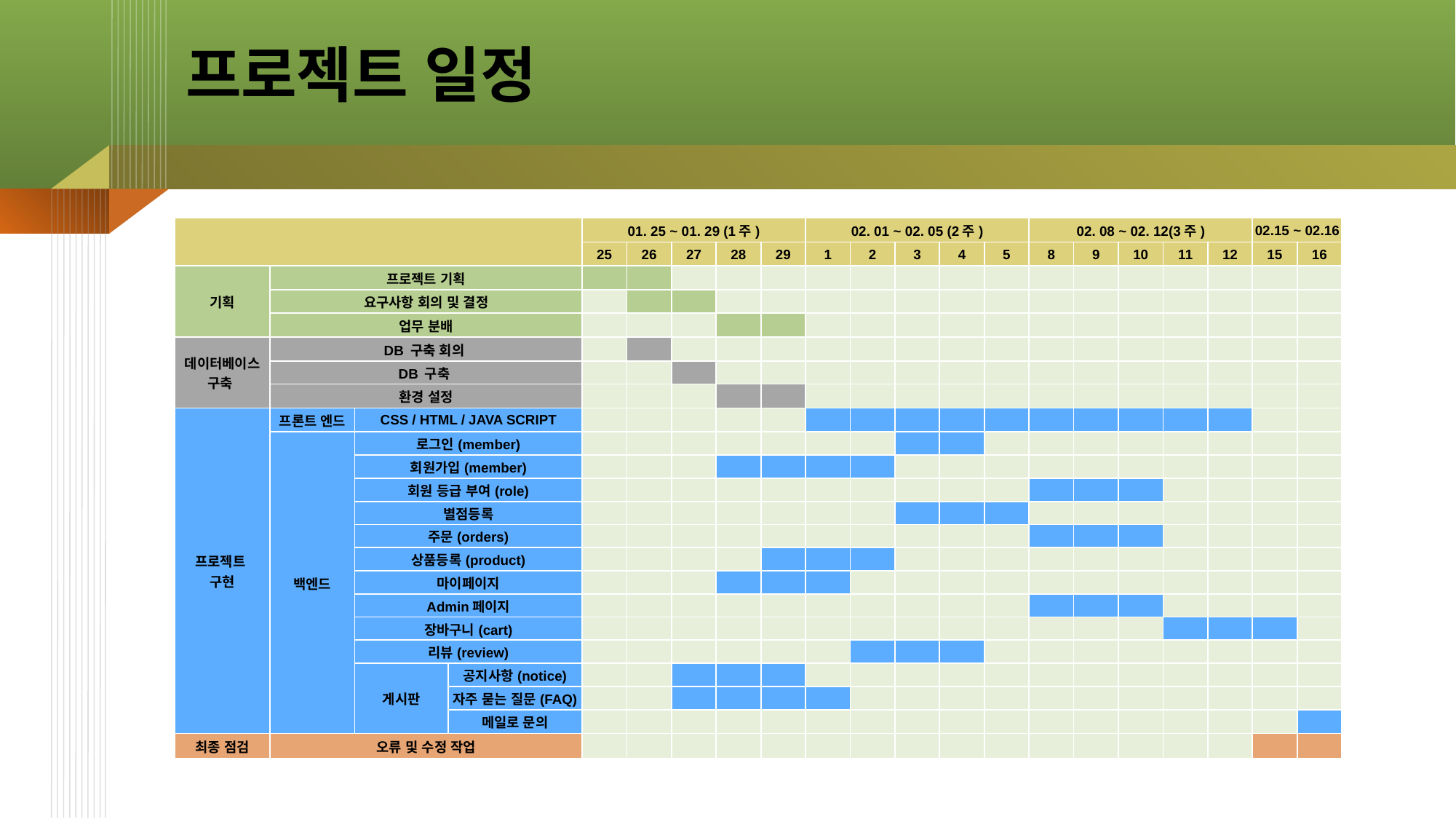

# 프로젝트 일정
|  |  |  |  | 01. 25 ~ 01. 29 (1주) |  |  |  |  | 02. 01 ~ 02. 05 (2주) |  |  |  |  | 02. 08 ~ 02. 12(3주) |  |  |  |  | 02.15 ~ 02.16 |  |
| --- | --- | --- | --- | --- | --- | --- | --- | --- | --- | --- | --- | --- | --- | --- | --- | --- | --- | --- | --- | --- |
|  |  |  |  | 25 | 26 | 27 | 28 | 29 | 1 | 2 | 3 | 4 | 5 | 8 | 9 | 10 | 11 | 12 | 15 | 16 |
| 기획 | 프로젝트 기획 |  |  |  |  |  |  |  |  |  |  |  |  |  |  |  |  |  |  |  |
|  | 요구사항 회의 및 결정 |  |  |  |  |  |  |  |  |  |  |  |  |  |  |  |  |  |  |  |
|  | 업무 분배 |  |  |  |  |  |  |  |  |  |  |  |  |  |  |  |  |  |  |  |
| 데이터베이스 구축 | DB 구축 회의 |  |  |  |  |  |  |  |  |  |  |  |  |  |  |  |  |  |  |  |
|  | DB 구축 |  |  |  |  |  |  |  |  |  |  |  |  |  |  |  |  |  |  |  |
|  | 환경 설정 |  |  |  |  |  |  |  |  |  |  |  |  |  |  |  |  |  |  |  |
| 프로젝트 구현 | 프론트 엔드 | CSS / HTML / JAVA SCRIPT |  |  |  |  |  |  |  |  |  |  |  |  |  |  |  |  |  |  |
|  | 백엔드 | 로그인(member) |  |  |  |  |  |  |  |  |  |  |  |  |  |  |  |  |  |  |
|  |  | 회원가입(member) |  |  |  |  |  |  |  |  |  |  |  |  |  |  |  |  |  |  |
|  |  | 회원 등급 부여(role) |  |  |  |  |  |  |  |  |  |  |  |  |  |  |  |  |  |  |
|  |  | 별점등록 |  |  |  |  |  |  |  |  |  |  |  |  |  |  |  |  |  |  |
|  |  | 주문(orders) |  |  |  |  |  |  |  |  |  |  |  |  |  |  |  |  |  |  |
|  |  | 상품등록(product) |  |  |  |  |  |  |  |  |  |  |  |  |  |  |  |  |  |  |
|  |  | 마이페이지 |  |  |  |  |  |  |  |  |  |  |  |  |  |  |  |  |  |  |
|  |  | Admin페이지 |  |  |  |  |  |  |  |  |  |  |  |  |  |  |  |  |  |  |
|  |  | 장바구니(cart) |  |  |  |  |  |  |  |  |  |  |  |  |  |  |  |  |  |  |
|  |  | 리뷰(review) |  |  |  |  |  |  |  |  |  |  |  |  |  |  |  |  |  |  |
|  |  | 게시판 | 공지사항(notice) |  |  |  |  |  |  |  |  |  |  |  |  |  |  |  |  |  |
|  |  |  | 자주 묻는 질문(FAQ) |  |  |  |  |  |  |  |  |  |  |  |  |  |  |  |  |  |
|  |  |  | 메일로 문의 |  |  |  |  |  |  |  |  |  |  |  |  |  |  |  |  |  |
| 최종 점검 | 오류 및 수정 작업 |  |  |  |  |  |  |  |  |  |  |  |  |  |  |  |  |  |  |  |